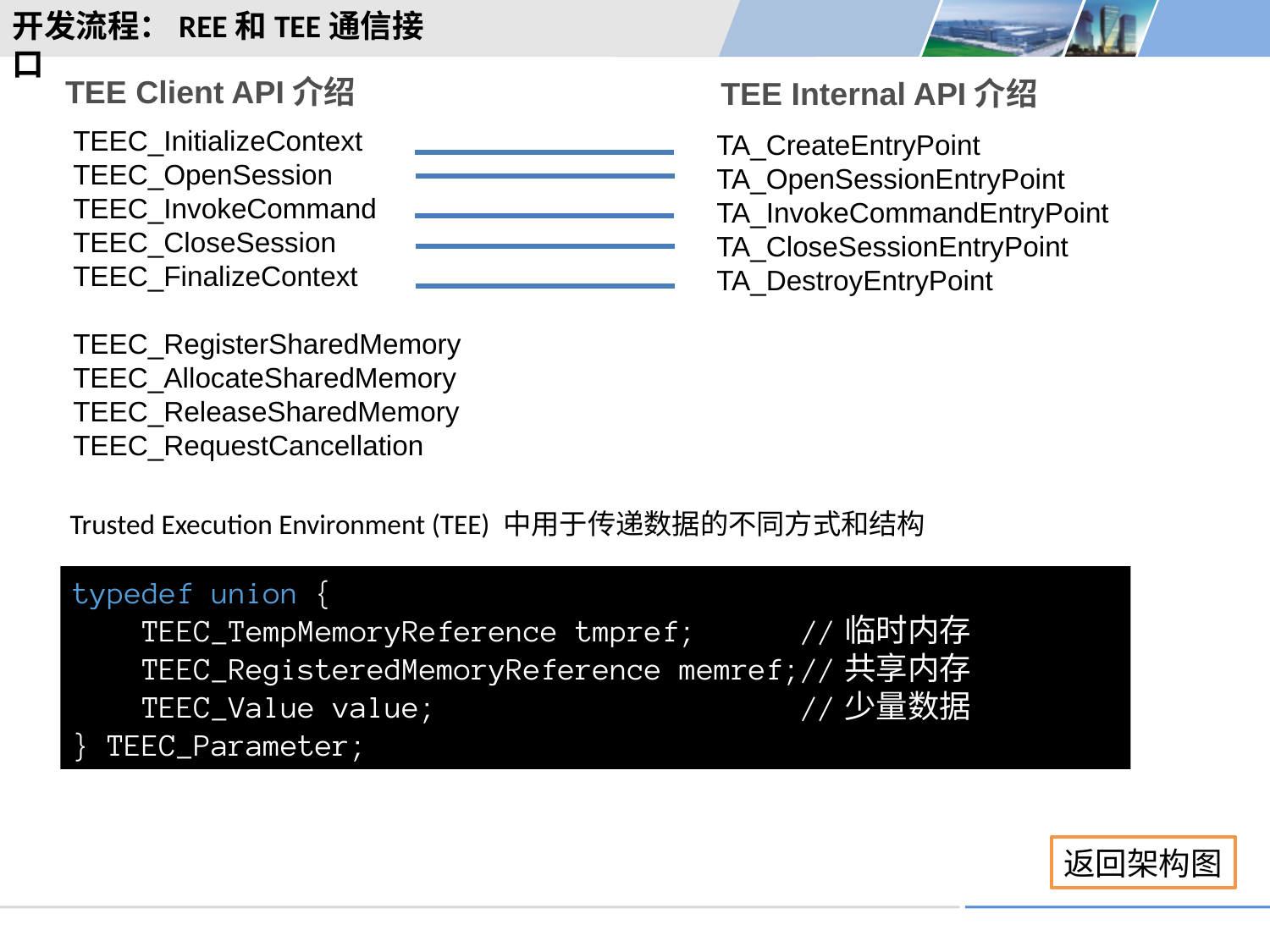

开发流程：REE和TEE通信接口
TEE Client API介绍
TEE Internal API介绍
TEEC_InitializeContext
TEEC_OpenSession
TEEC_InvokeCommand
TEEC_CloseSession
TEEC_FinalizeContext

TEEC_RegisterSharedMemory
TEEC_AllocateSharedMemory
TEEC_ReleaseSharedMemory
TEEC_RequestCancellation

TA_CreateEntryPoint
TA_OpenSessionEntryPoint
TA_InvokeCommandEntryPoint
TA_CloseSessionEntryPoint
TA_DestroyEntryPoint

Trusted Execution Environment (TEE) 中用于传递数据的不同方式和结构
typedef union {
    TEEC_TempMemoryReference tmpref;      //临时内存
    TEEC_RegisteredMemoryReference memref;//共享内存
    TEEC_Value value;                     //少量数据
} TEEC_Parameter;
返回架构图